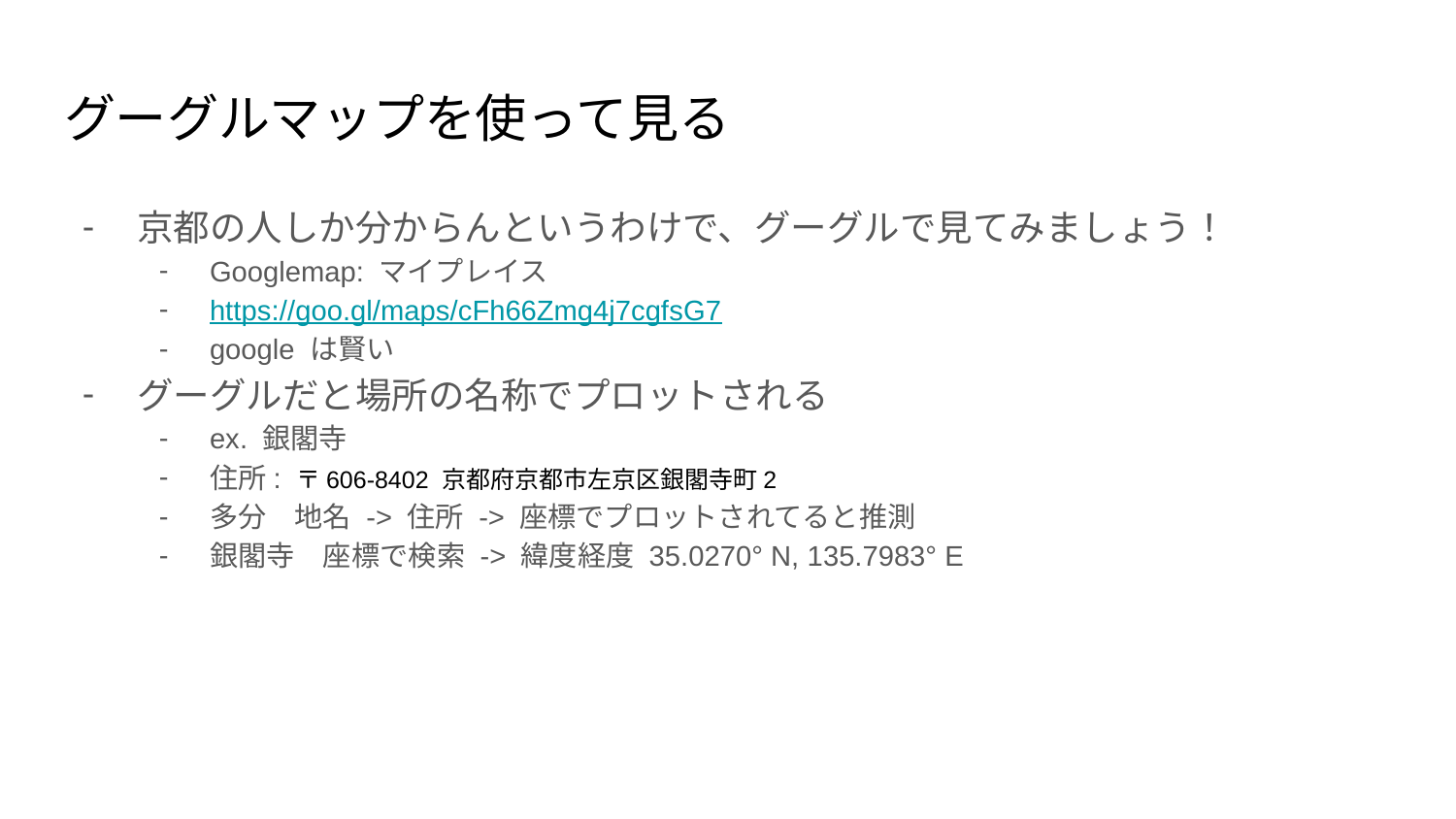

# グーグルマップを使って見る
京都の人しか分からんというわけで、グーグルで見てみましょう！
Googlemap: マイプレイス
https://goo.gl/maps/cFh66Zmg4j7cgfsG7
google は賢い
グーグルだと場所の名称でプロットされる
ex. 銀閣寺
住所: 〒606-8402 京都府京都市左京区銀閣寺町2
多分　地名 -> 住所 -> 座標でプロットされてると推測
銀閣寺　座標で検索 -> 緯度経度 35.0270° N, 135.7983° E